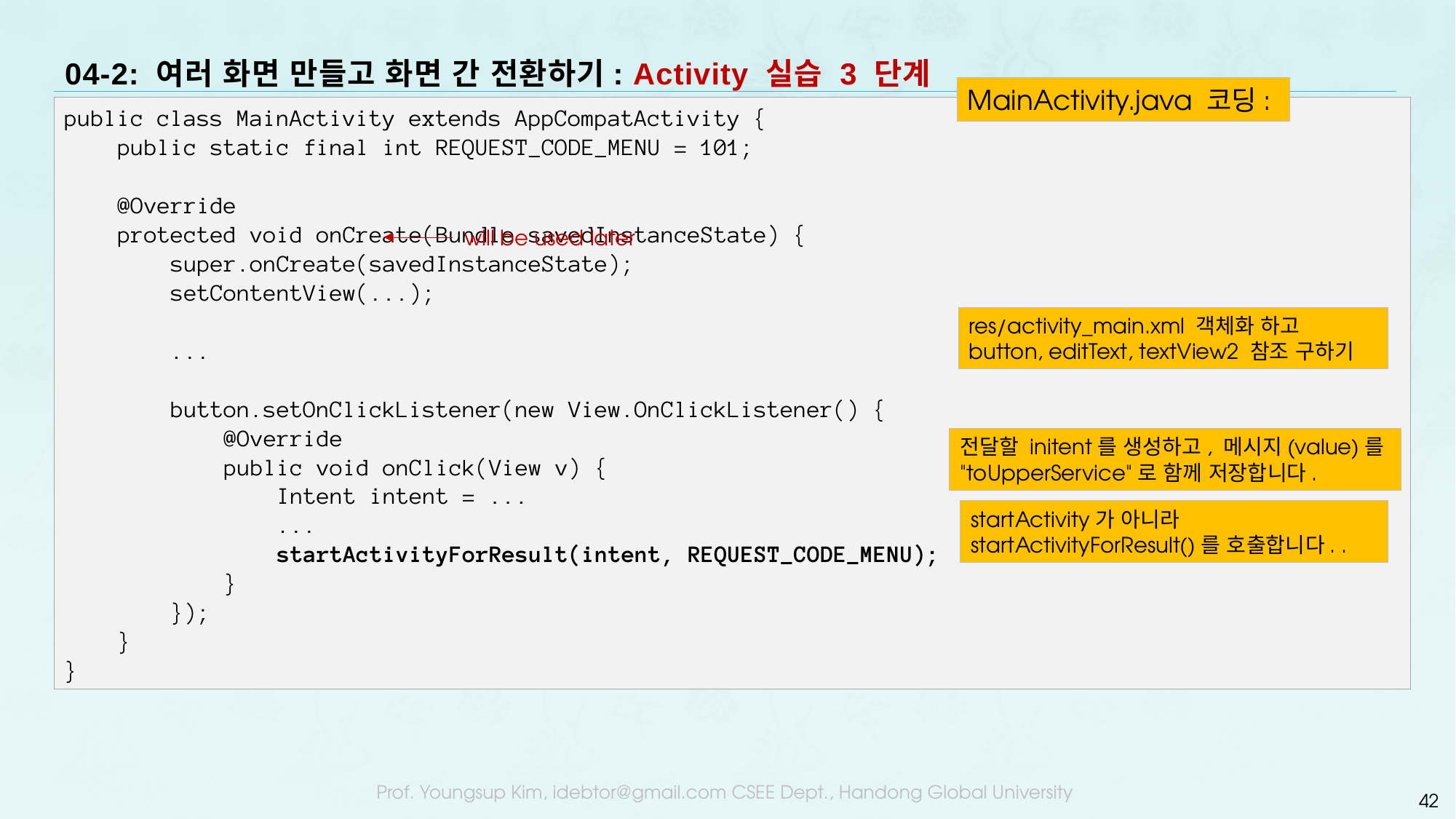

# 04-2: 여러 화면 만들고 화면 간 전환하기: Activity 실습 3 단계
MainActivity.java 코딩:
public class MainActivity extends AppCompatActivity {
    public static final int REQUEST_CODE_MENU = 101;

    @Override
    protected void onCreate(Bundle savedInstanceState) {
        super.onCreate(savedInstanceState);
        setContentView(...);
        ...

        button.setOnClickListener(new View.OnClickListener() {
            @Override
            public void onClick(View v) {
                Intent intent = ...
                ...
                startActivityForResult(intent, REQUEST_CODE_MENU);
            }
        });
    }
}

will be used later
res/activity_main.xml 객체화 하고
button, editText, textView2 참조 구하기
전달할 initent를 생성하고, 메시지(value)를
"toUpperService"로 함께 저장합니다.
startActivity가 아니라
startActivityForResult()를 호출합니다. .
42